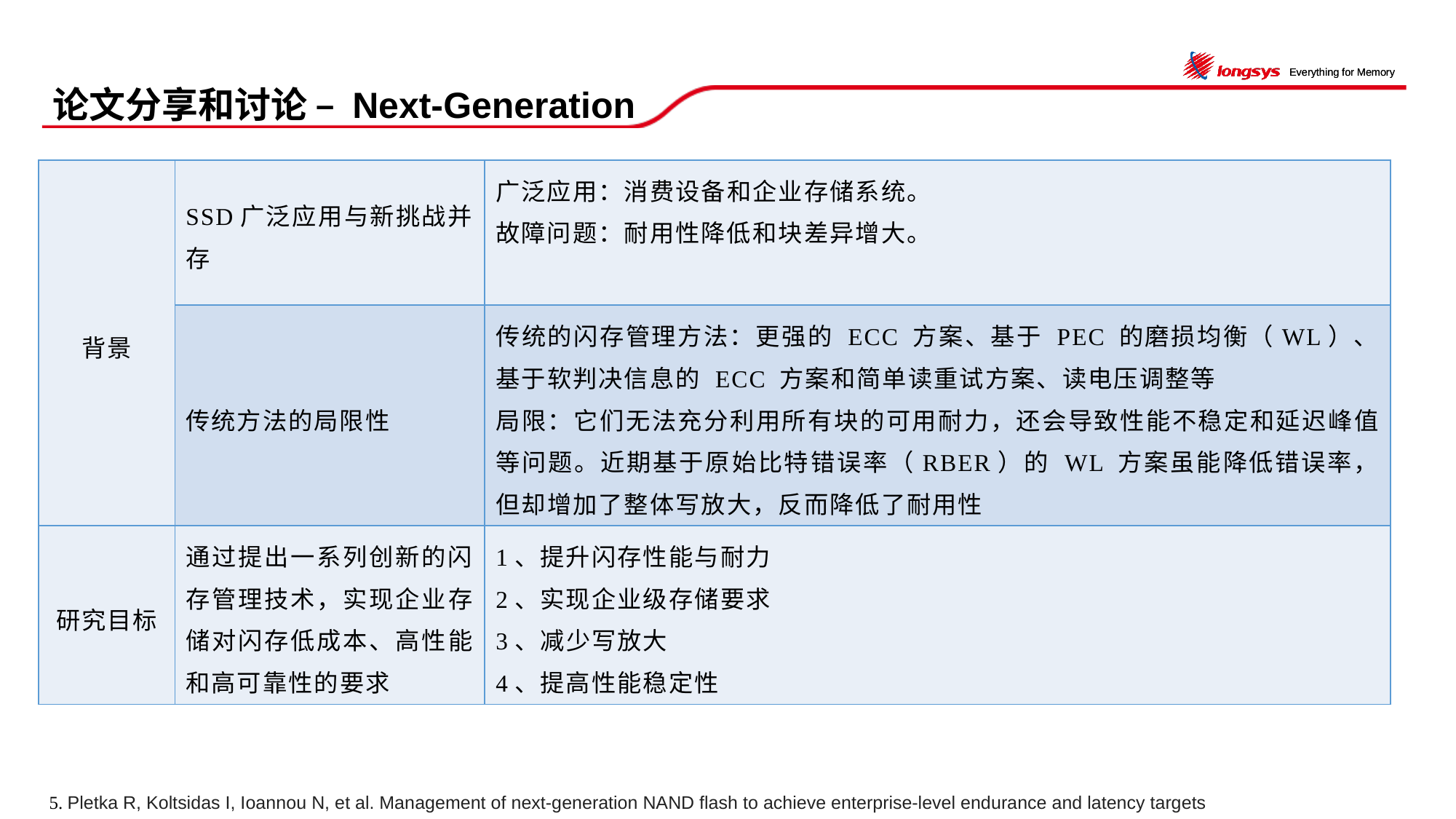

# 论文分享和讨论 – Next-Generation
| 背景 | SSD广泛应用与新挑战并存 | 广泛应用：消费设备和企业存储系统。 故障问题：耐用性降低和块差异增大。 |
| --- | --- | --- |
|  | 传统方法的局限性 | 传统的闪存管理方法：更强的 ECC 方案、基于 PEC 的磨损均衡（WL）、基于软判决信息的 ECC 方案和简单读重试方案、读电压调整等 局限：它们无法充分利用所有块的可用耐力，还会导致性能不稳定和延迟峰值等问题。近期基于原始比特错误率（RBER）的 WL 方案虽能降低错误率，但却增加了整体写放大，反而降低了耐用性 |
| 研究目标 | 通过提出一系列创新的闪存管理技术，实现企业存储对闪存低成本、高性能和高可靠性的要求 | 1、提升闪存性能与耐力 2、实现企业级存储要求 3、减少写放大 4、提高性能稳定性 |
5. Pletka R, Koltsidas I, Ioannou N, et al. Management of next-generation NAND flash to achieve enterprise-level endurance and latency targets